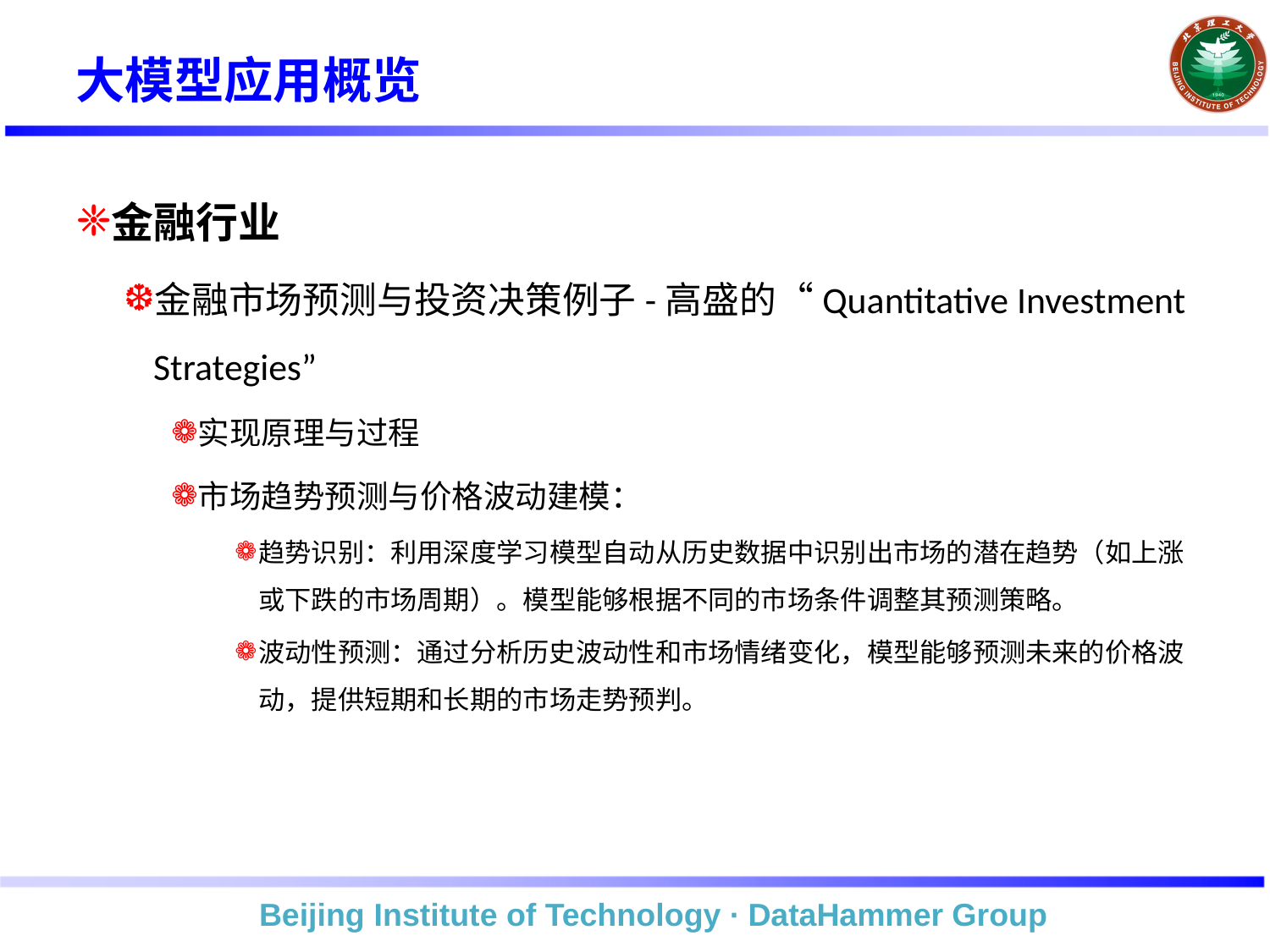

# 大模型应用概览
金融行业
金融市场预测与投资决策例子-高盛的“Quantitative Investment Strategies”
实现原理与过程
市场趋势预测与价格波动建模：
趋势识别：利用深度学习模型自动从历史数据中识别出市场的潜在趋势（如上涨或下跌的市场周期）。模型能够根据不同的市场条件调整其预测策略。
波动性预测：通过分析历史波动性和市场情绪变化，模型能够预测未来的价格波动，提供短期和长期的市场走势预判。